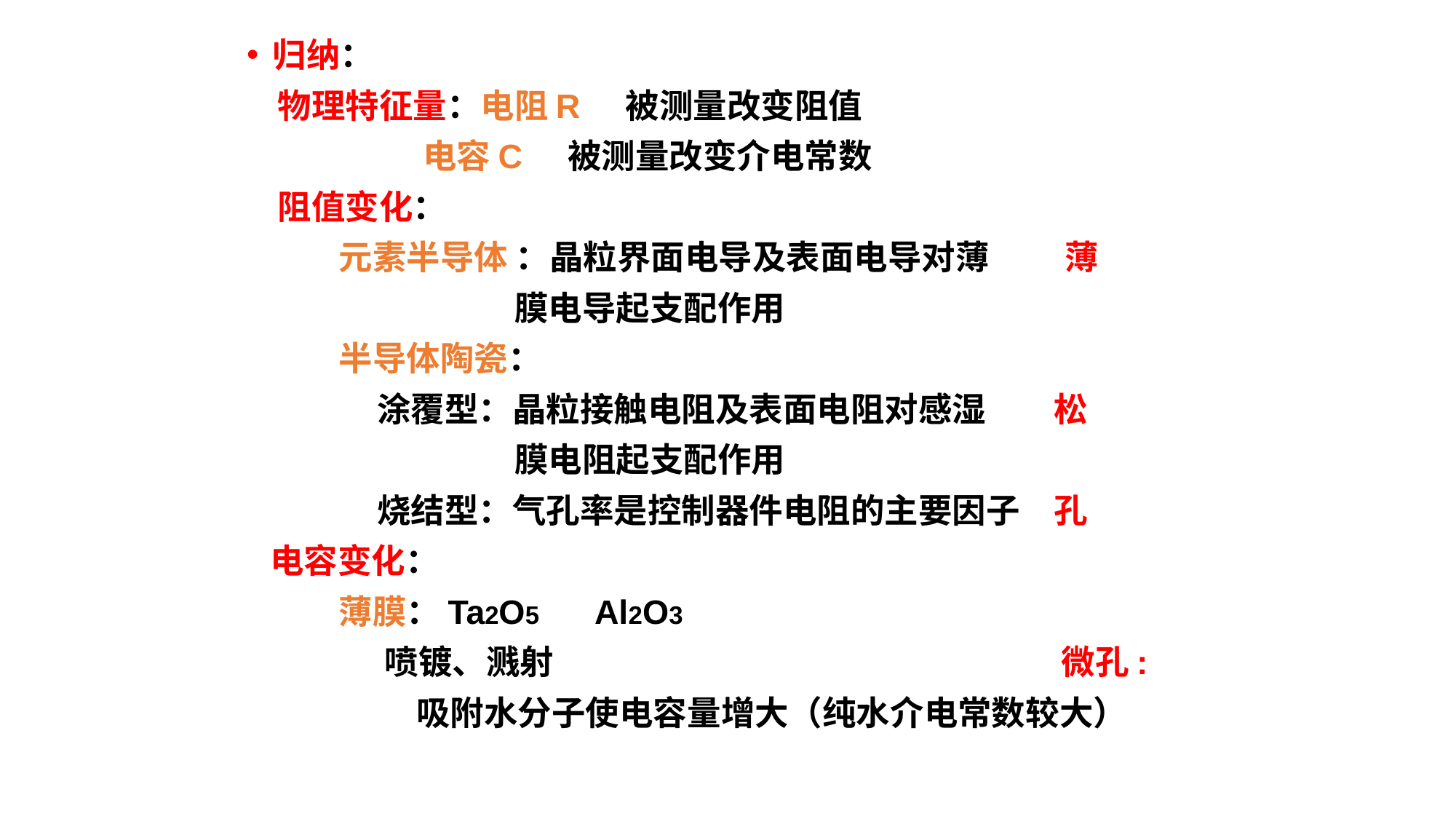

归纳：
   物理特征量：电阻R    被测量改变阻值
                      电容C    被测量改变介电常数
   阻值变化：
           元素半导体 ：晶粒界面电导及表面电导对薄 　　薄
                                  膜电导起支配作用
           半导体陶瓷：
                涂覆型：晶粒接触电阻及表面电阻对感湿　　松
                                  膜电阻起支配作用
                烧结型：气孔率是控制器件电阻的主要因子　孔
  电容变化：
           薄膜：Ta2O5      Al2O3
                 喷镀、溅射　　　　　　　　　　　　　　　微孔:
　　　　　吸附水分子使电容量增大（纯水介电常数较大）